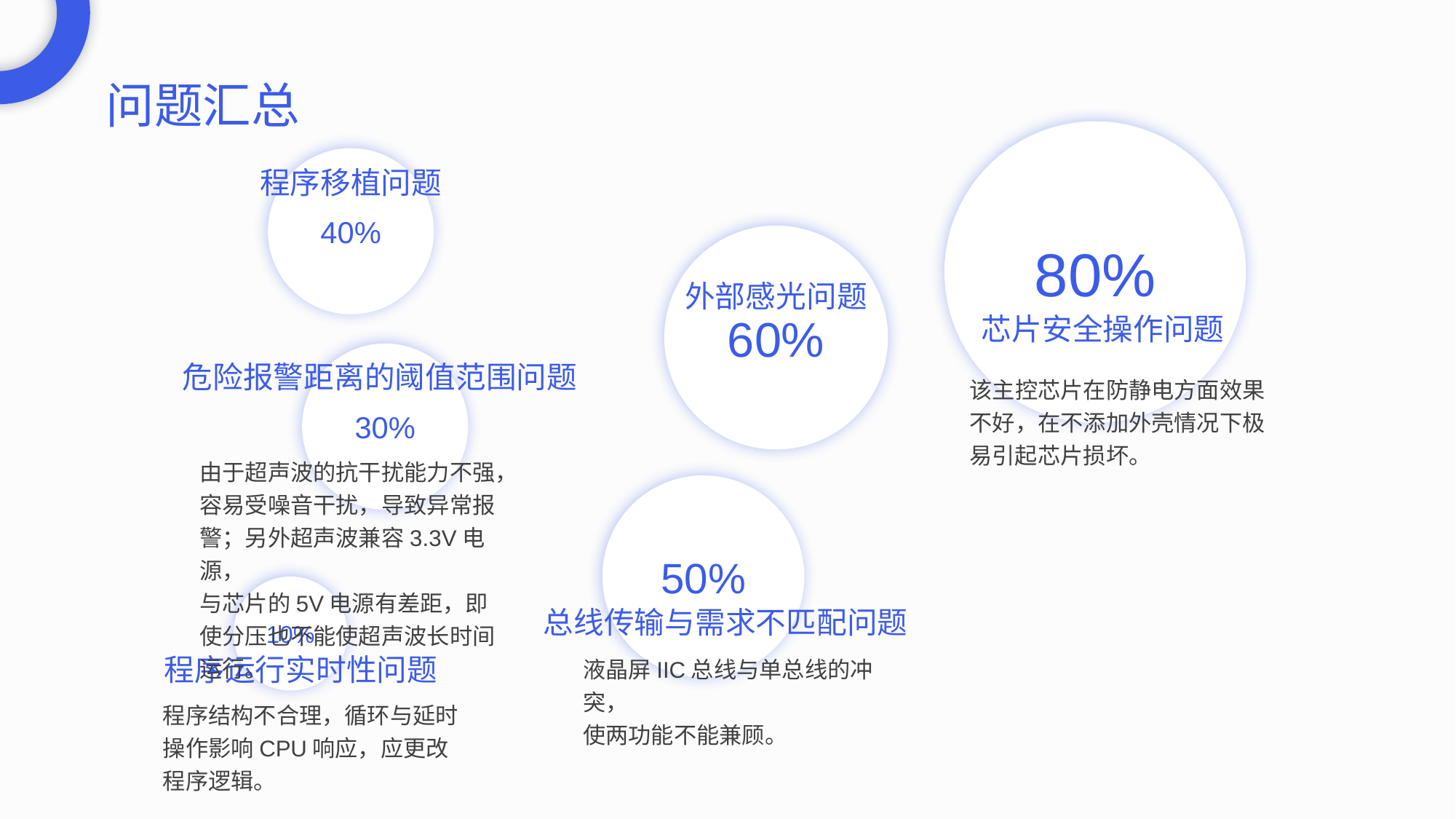

问题汇总
80%
芯片安全操作问题
40%
程序移植问题
60%
外部感光问题
30%
危险报警距离的阈值范围问题
该主控芯片在防静电方面效果不好，在不添加外壳情况下极易引起芯片损坏。
由于超声波的抗干扰能力不强，容易受噪音干扰，导致异常报警；另外超声波兼容3.3V电源，
与芯片的5V电源有差距，即使分压也不能使超声波长时间运行。
50%
总线传输与需求不匹配问题
10%
程序运行实时性问题
液晶屏IIC总线与单总线的冲突，
使两功能不能兼顾。
程序结构不合理，循环与延时操作影响CPU响应，应更改程序逻辑。